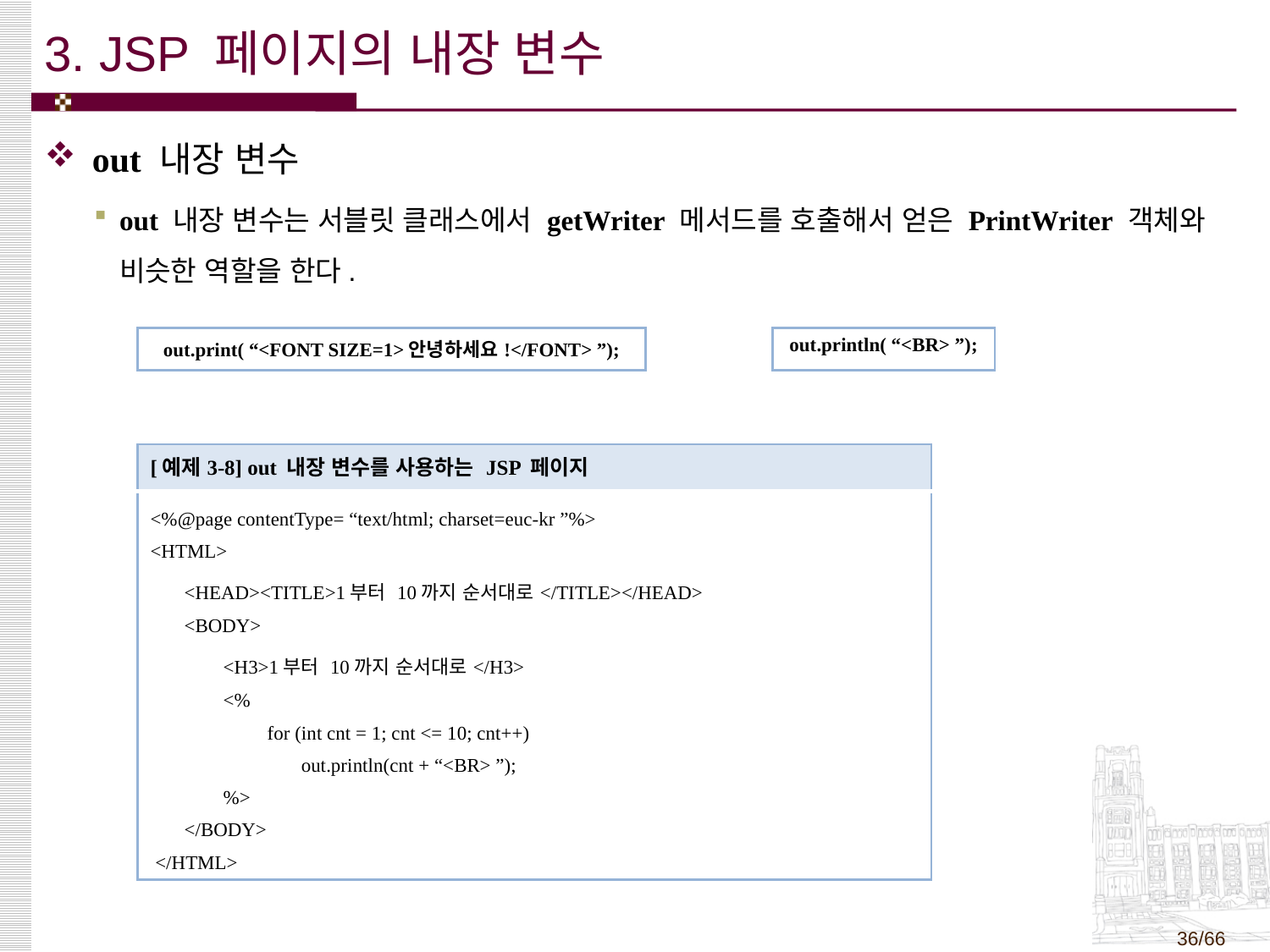

# 3. JSP 페이지의 내장 변수
out 내장 변수
out 내장 변수는 서블릿 클래스에서 getWriter 메서드를 호출해서 얻은 PrintWriter 객체와 비슷한 역할을 한다.

| out.print( “<FONT SIZE=1>안녕하세요!</FONT> ”); |
| --- |
| out.println( “<BR> ”); |
| --- |
| [예제3-8] out 내장 변수를 사용하는 JSP 페이지 |
| --- |
| <%@page contentType= “text/html; charset=euc-kr ”%> <HTML> <HEAD><TITLE>1부터 10까지 순서대로</TITLE></HEAD> <BODY> <H3>1부터 10까지 순서대로</H3> <% for (int cnt = 1; cnt <= 10; cnt++) out.println(cnt + “<BR> ”); %> </BODY> </HTML> |